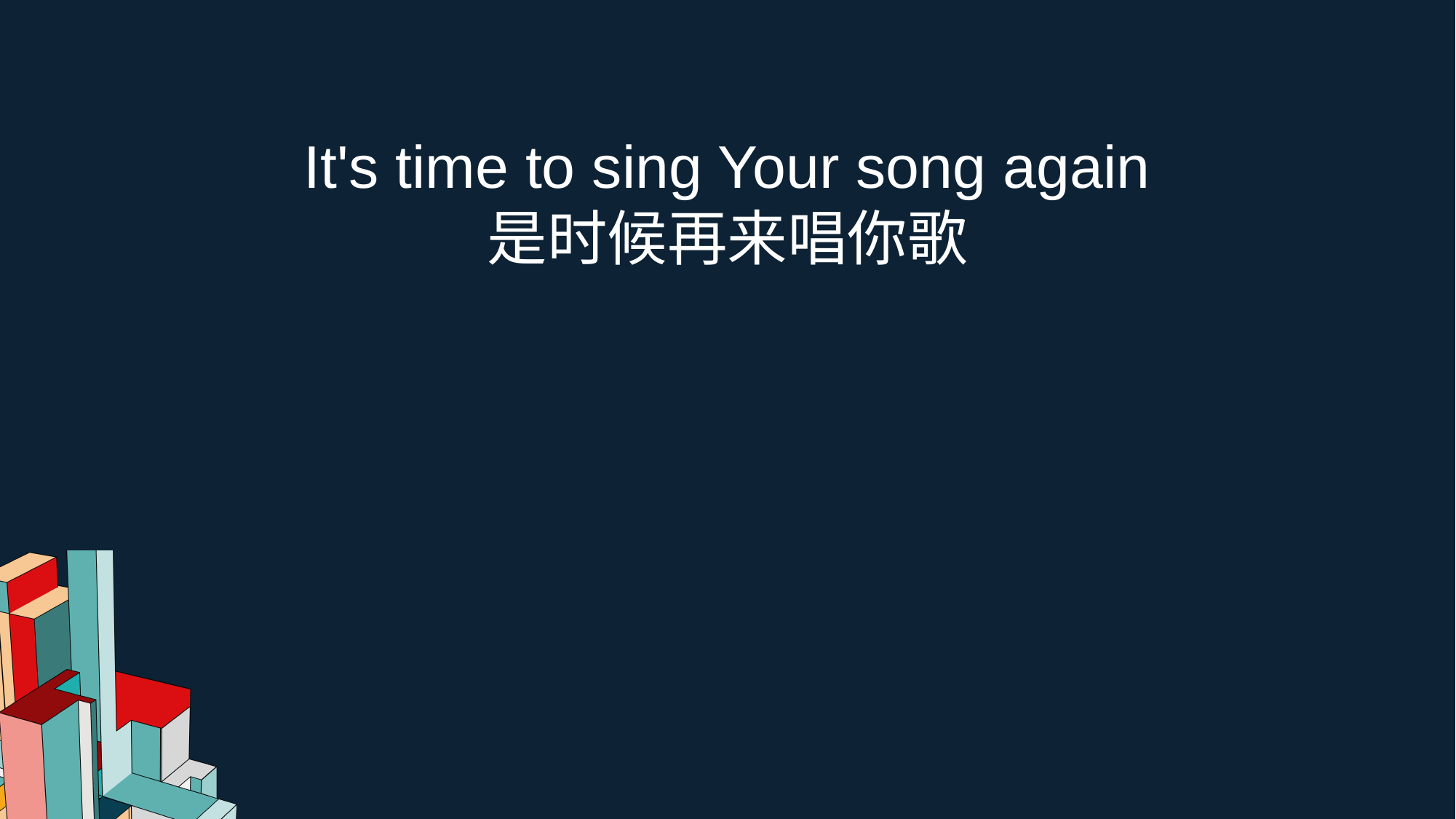

It's time to sing Your song again
是时候再来唱你歌